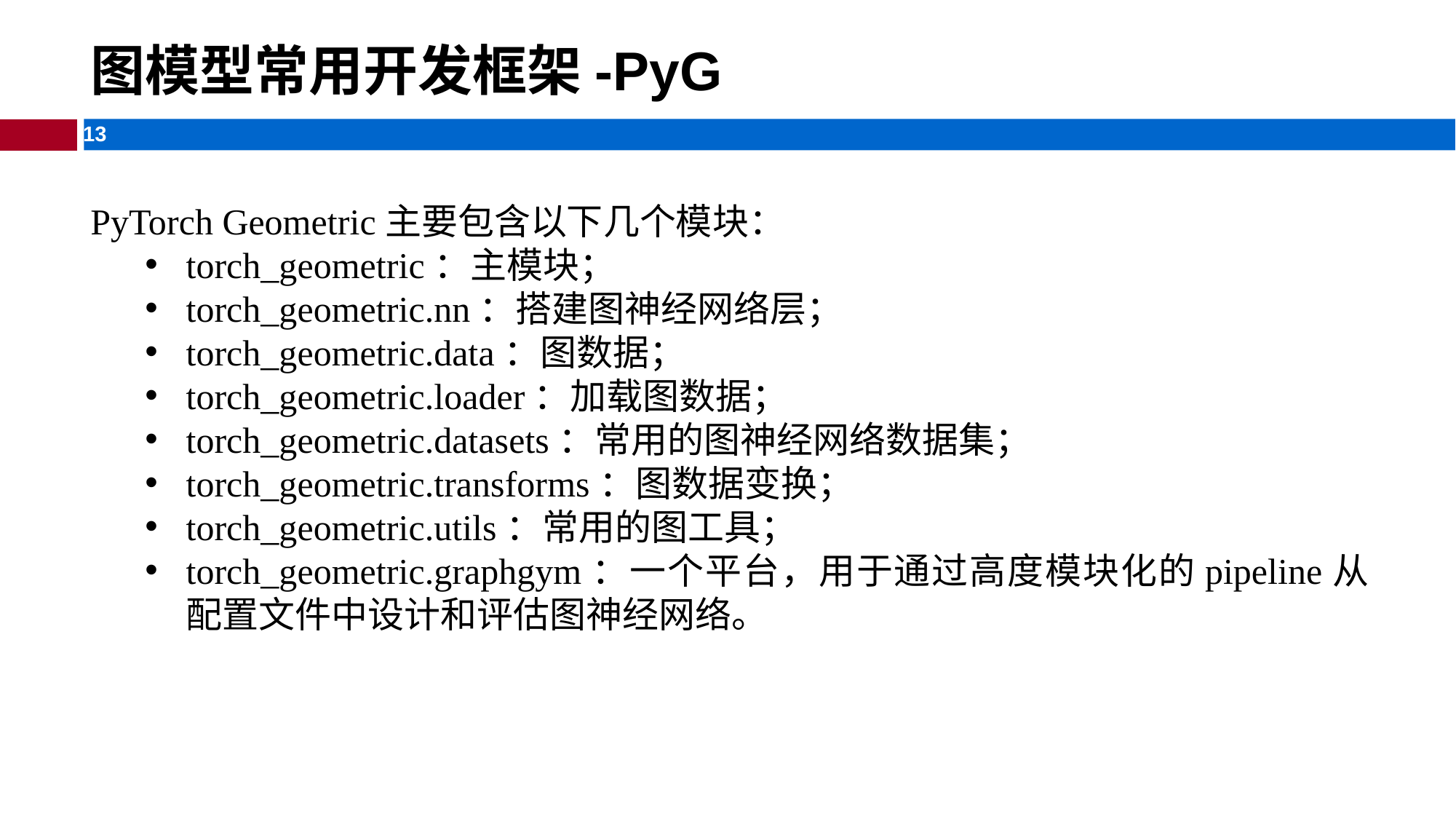

# 图模型常用开发框架-PyG
PyTorch Geometric主要包含以下几个模块：
torch_geometric：主模块；
torch_geometric.nn：搭建图神经网络层；
torch_geometric.data：图数据；
torch_geometric.loader：加载图数据；
torch_geometric.datasets：常用的图神经网络数据集；
torch_geometric.transforms：图数据变换；
torch_geometric.utils：常用的图工具；
torch_geometric.graphgym：一个平台，用于通过高度模块化的pipeline从配置文件中设计和评估图神经网络。